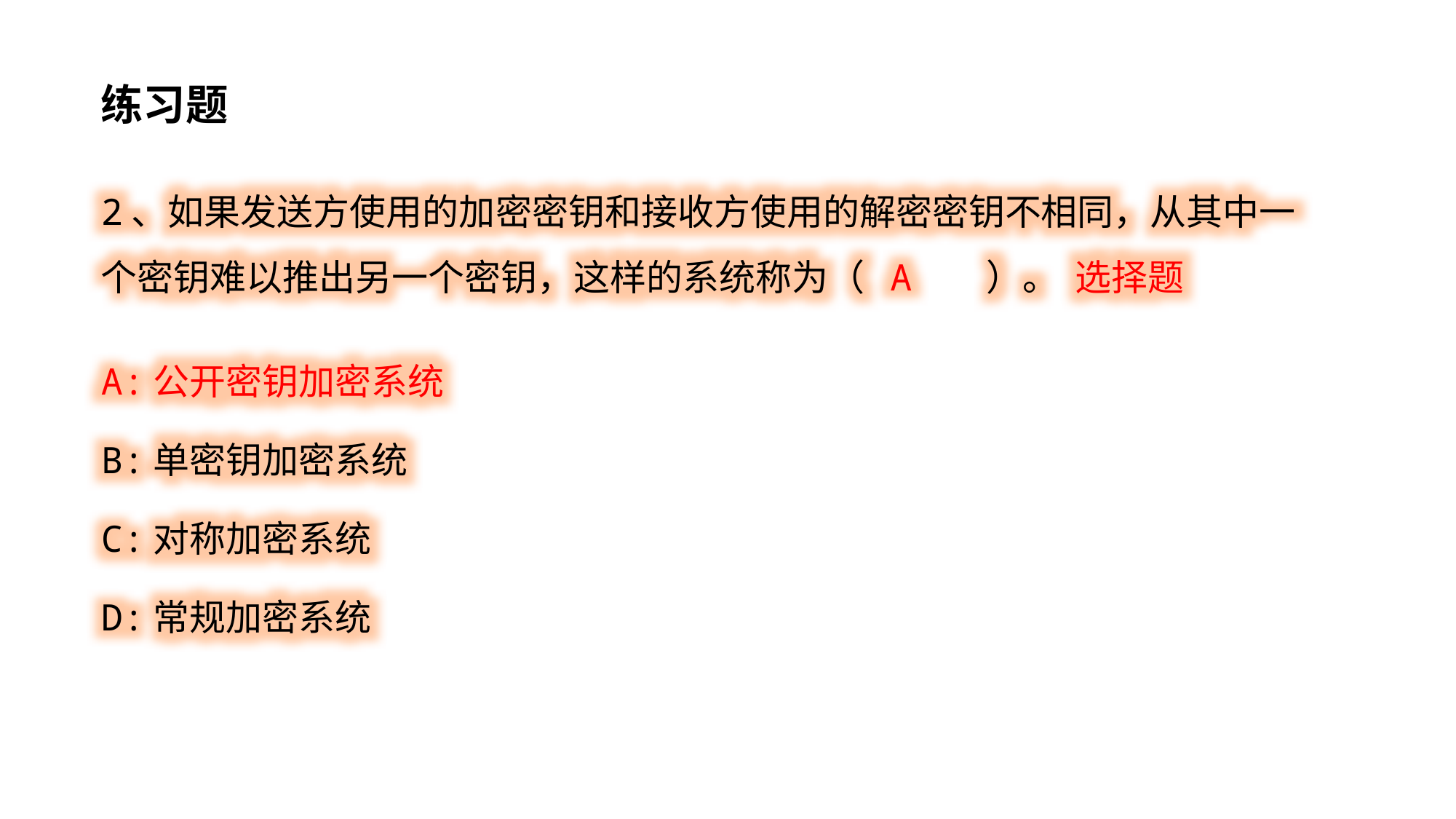

练习题
2、如果发送方使用的加密密钥和接收方使用的解密密钥不相同，从其中一个密钥难以推出另一个密钥，这样的系统称为（  A   ）。  选择题

A:公开密钥加密系统

B:单密钥加密系统

C:对称加密系统

D:常规加密系统